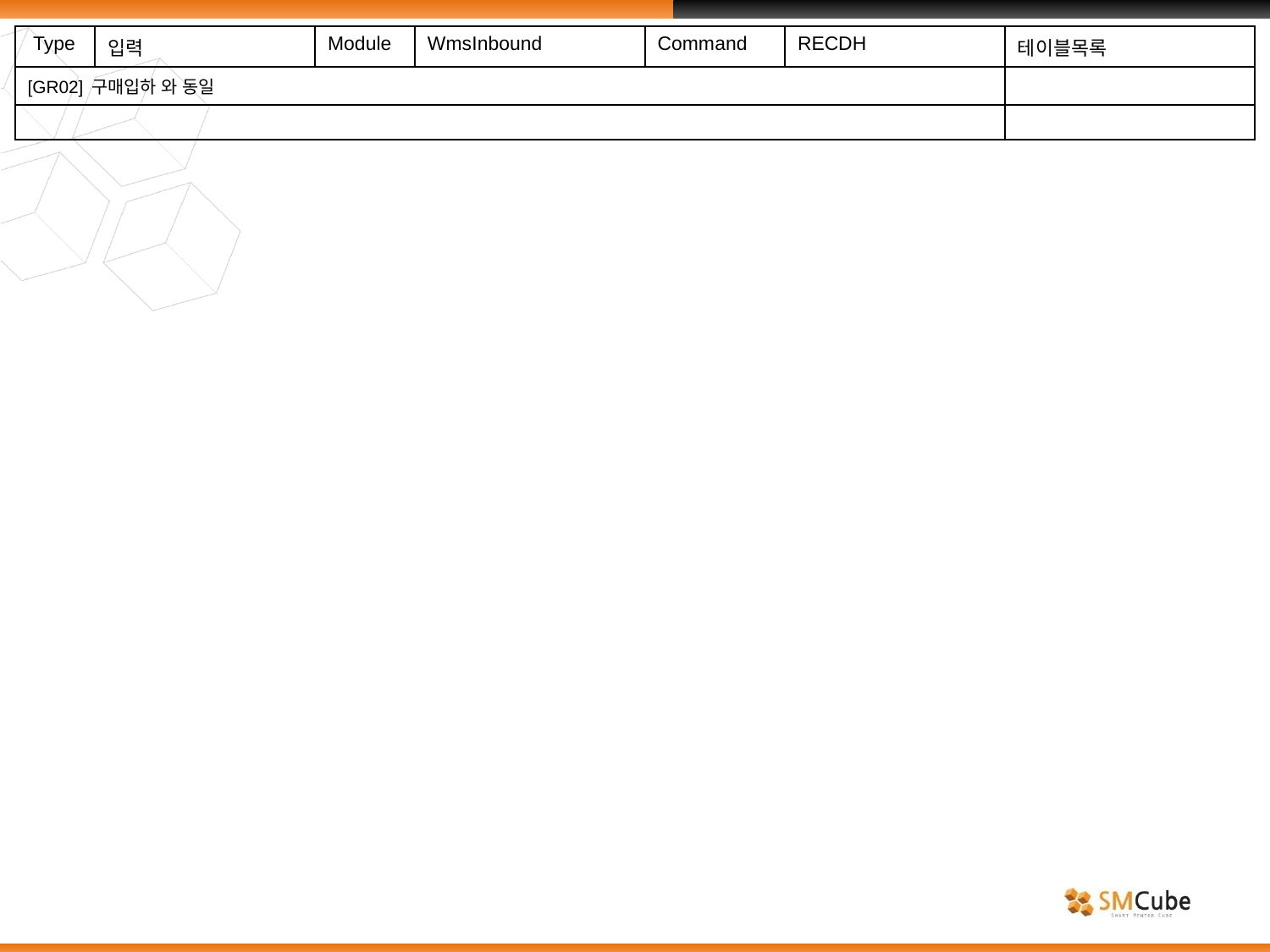

| Type | 입력 | Module | WmsInbound | Command | RECDH | 테이블목록 |
| --- | --- | --- | --- | --- | --- | --- |
| [GR02] 구매입하 와 동일 |  |  |  |  |  |  |
|  |  |  |  |  |  |  |